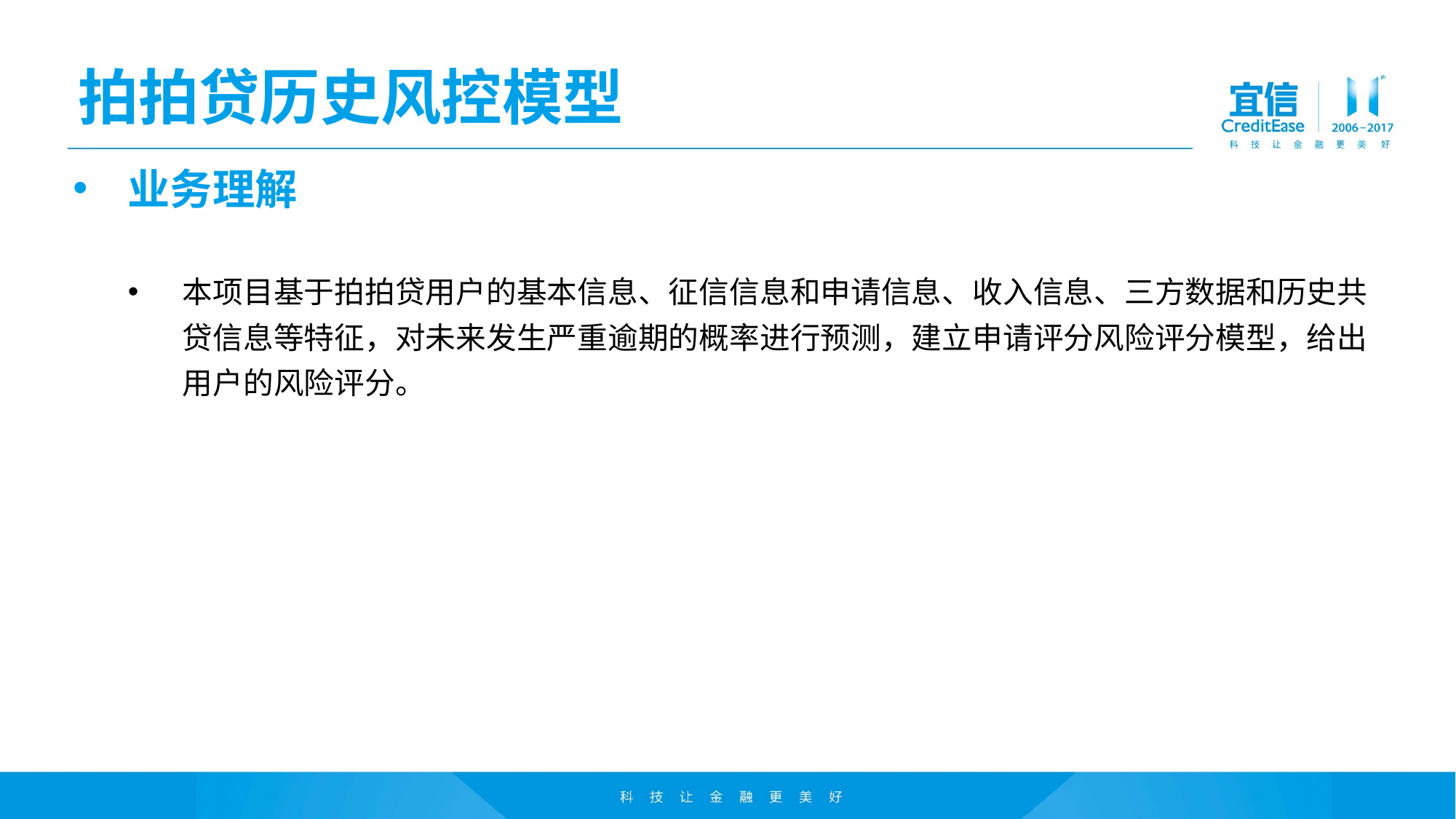

# 拍拍贷历史风控模型
业务理解

本项目基于拍拍贷用户的基本信息、征信信息和申请信息、收入信息、三方数据和历史共贷信息等特征，对未来发生严重逾期的概率进行预测，建立申请评分风险评分模型，给出用户的风险评分。